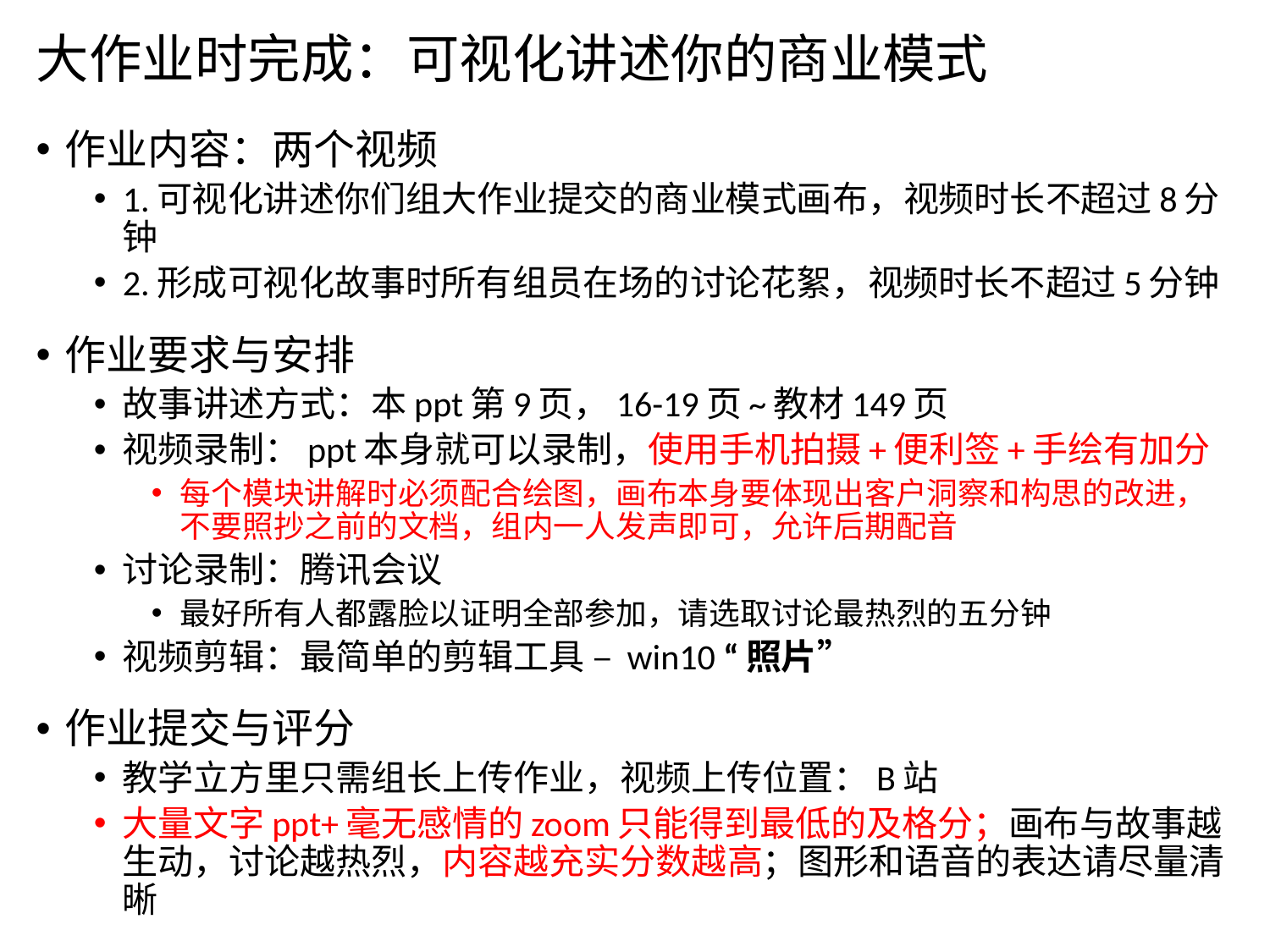

# 大作业时完成：可视化讲述你的商业模式
作业内容：两个视频
1.可视化讲述你们组大作业提交的商业模式画布，视频时长不超过8分钟
2.形成可视化故事时所有组员在场的讨论花絮，视频时长不超过5分钟

作业要求与安排
故事讲述方式：本ppt第9页，16-19页~教材149页
视频录制：ppt本身就可以录制，使用手机拍摄+便利签+手绘有加分
每个模块讲解时必须配合绘图，画布本身要体现出客户洞察和构思的改进，不要照抄之前的文档，组内一人发声即可，允许后期配音
讨论录制：腾讯会议
最好所有人都露脸以证明全部参加，请选取讨论最热烈的五分钟
视频剪辑：最简单的剪辑工具 – win10 “照片”

作业提交与评分
教学立方里只需组长上传作业，视频上传位置：B站
大量文字ppt+毫无感情的zoom只能得到最低的及格分；画布与故事越生动，讨论越热烈，内容越充实分数越高；图形和语音的表达请尽量清晰